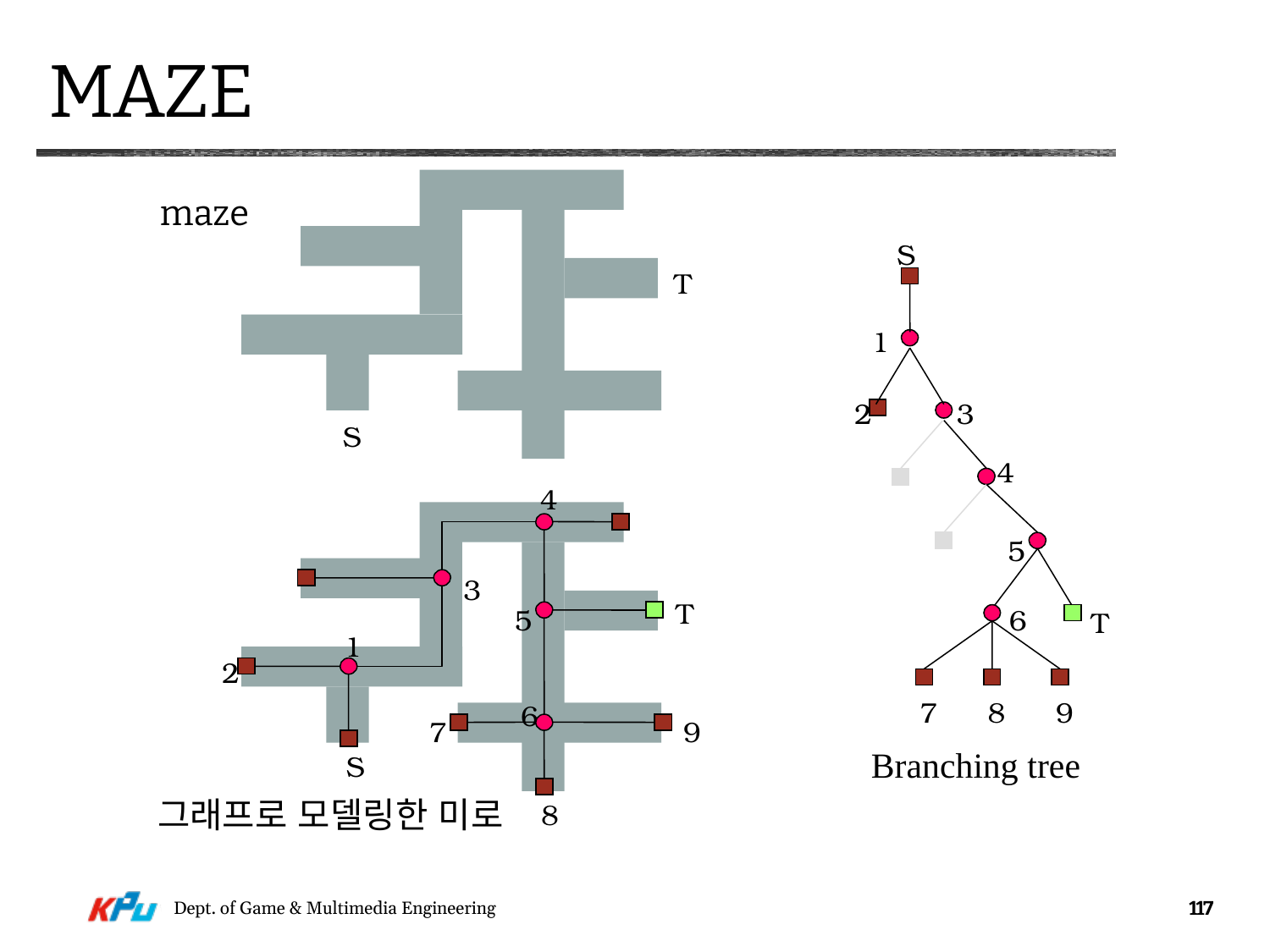

# Maze

maze
S
T

1

2
3

S

4

4

5

3

T
5
6
T

1
2

7
8
9
6
7
9

Branching tree
S

그래프로 모델링한 미로
8
Dept. of Game & Multimedia Engineering
117